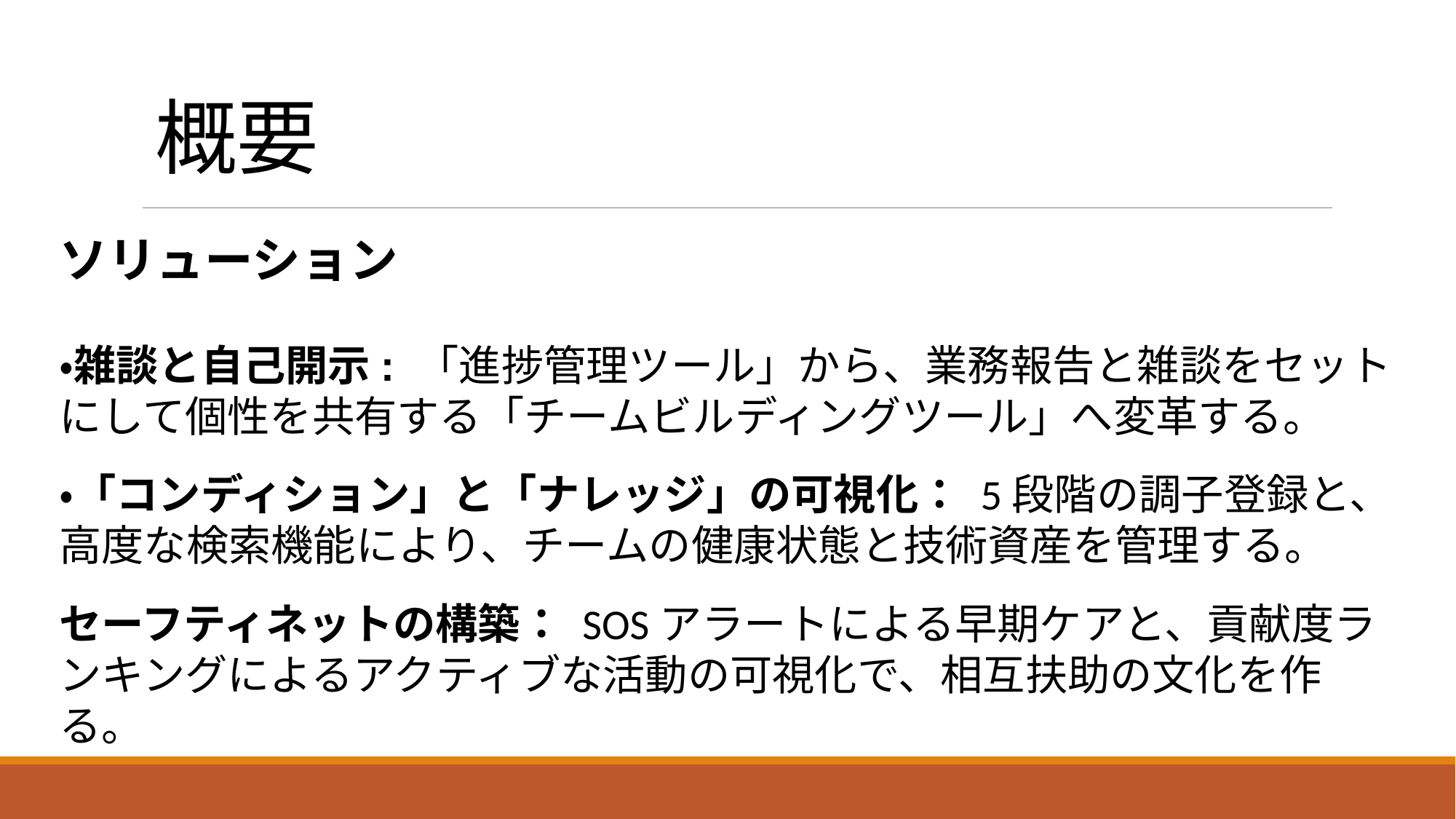

概要
ソリューション

・雑談と自己開示: 「進捗管理ツール」から、業務報告と雑談をセットにして個性を共有する「チームビルディングツール」へ変革する。
・「コンディション」と「ナレッジ」の可視化： 5段階の調子登録と、高度な検索機能により、チームの健康状態と技術資産を管理する。
セーフティネットの構築： SOSアラートによる早期ケアと、貢献度ランキングによるアクティブな活動の可視化で、相互扶助の文化を作る。